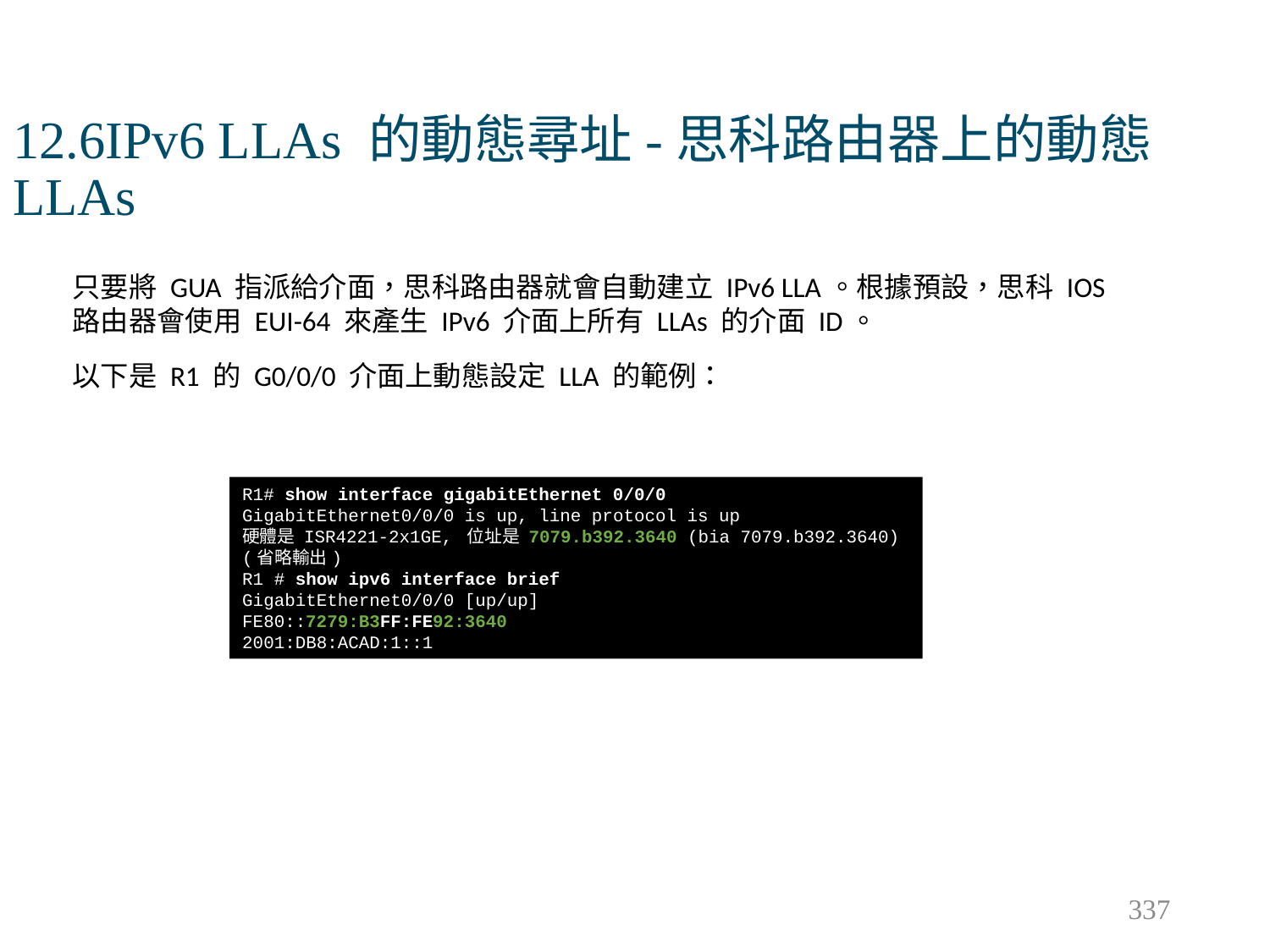

# 12.6IPv6 LLAs 的動態尋址-思科路由器上的動態 LLAs
只要將 GUA 指派給介面，思科路由器就會自動建立 IPv6 LLA。根據預設，思科 IOS 路由器會使用 EUI-64 來產生 IPv6 介面上所有 LLAs 的介面 ID。
以下是 R1 的 G0/0/0 介面上動態設定 LLA 的範例：

R1# show interface gigabitEthernet 0/0/0
GigabitEthernet0/0/0 is up, line protocol is up
硬體是 ISR4221-2x1GE, 位址是 7079.b392.3640 (bia 7079.b392.3640)
(省略輸出)
R1 # show ipv6 interface brief
GigabitEthernet0/0/0 [up/up]
FE80::7279:B3FF:FE92:3640
2001:DB8:ACAD:1::1
337